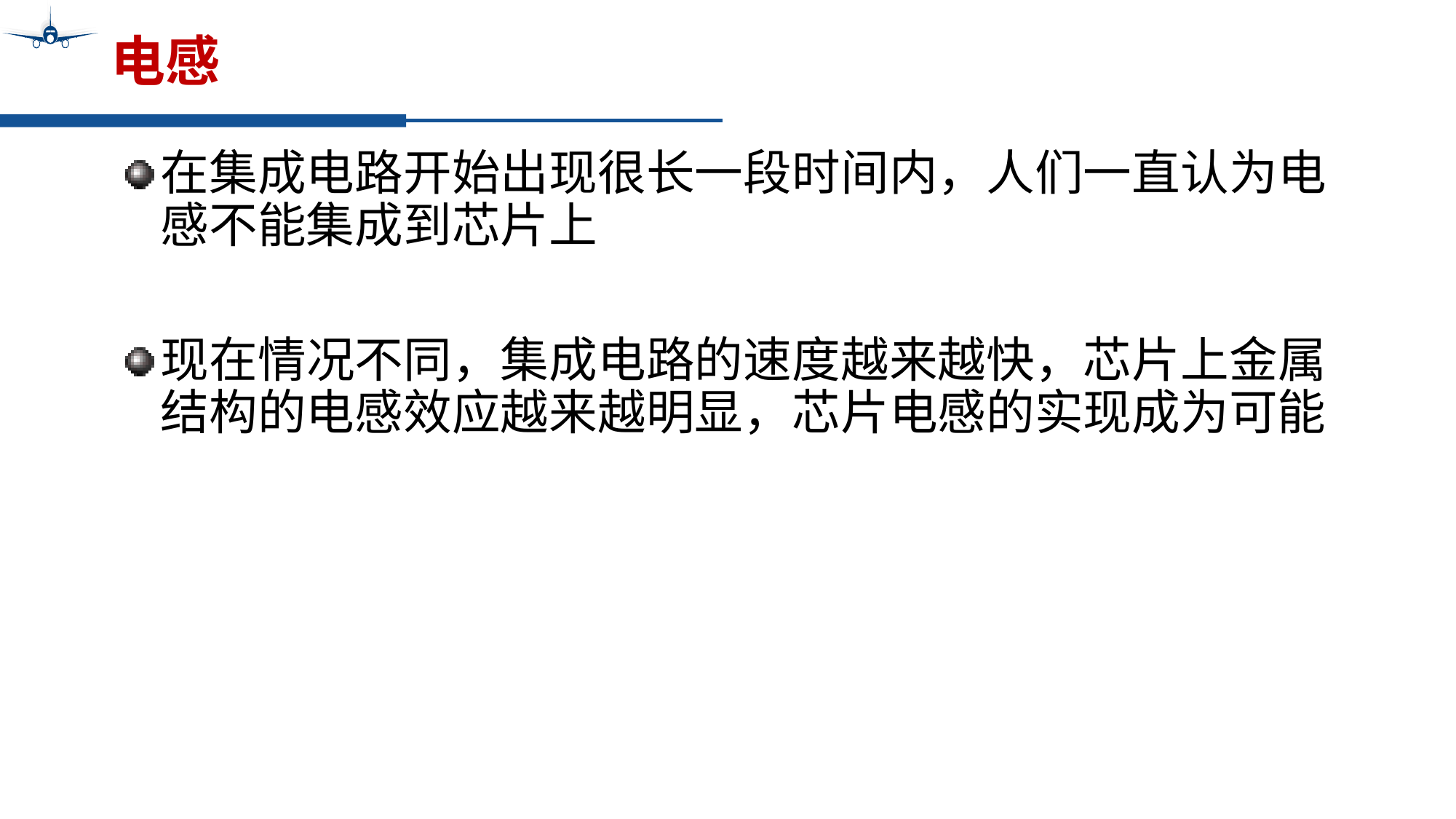

# 电感
在集成电路开始出现很长一段时间内，人们一直认为电感不能集成到芯片上

现在情况不同，集成电路的速度越来越快，芯片上金属结构的电感效应越来越明显，芯片电感的实现成为可能